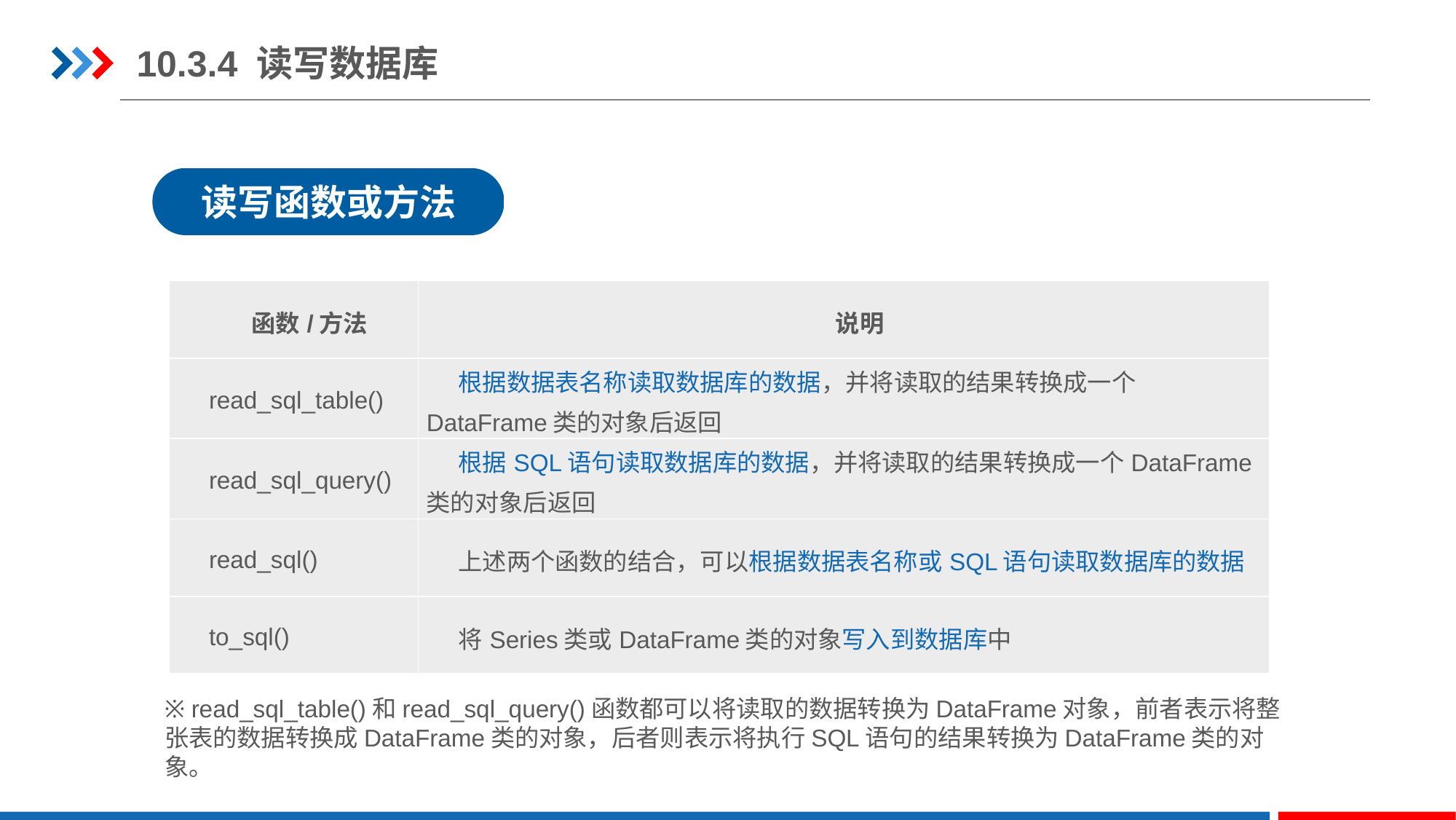

10.3.4 读写数据库
读写函数或方法
| 函数/方法 | 说明 |
| --- | --- |
| read\_sql\_table() | 根据数据表名称读取数据库的数据，并将读取的结果转换成一个DataFrame类的对象后返回 |
| read\_sql\_query() | 根据SQL语句读取数据库的数据，并将读取的结果转换成一个DataFrame类的对象后返回 |
| read\_sql() | 上述两个函数的结合，可以根据数据表名称或SQL语句读取数据库的数据 |
| to\_sql() | 将Series类或DataFrame类的对象写入到数据库中 |
※ read_sql_table()和read_sql_query()函数都可以将读取的数据转换为DataFrame对象，前者表示将整张表的数据转换成DataFrame类的对象，后者则表示将执行SQL语句的结果转换为DataFrame类的对象。